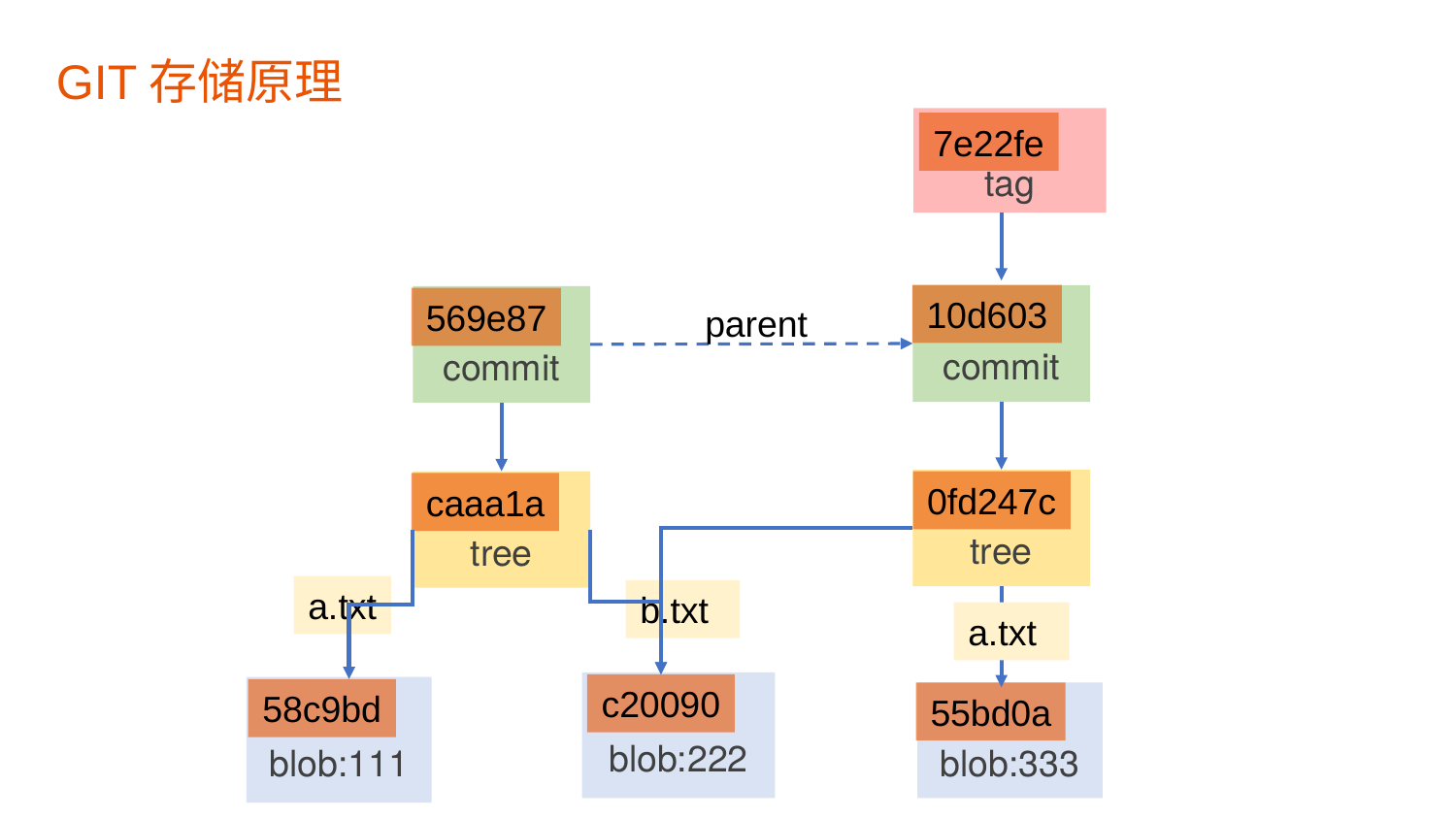

GIT存储原理

tag
7e22fe
10d603

commit

commit
569e87
parent

tree
0fd247c

tree
caaa1a
a.txt
b.txt
a.txt

blob:222
c20090

blob:111
58c9bd

blob:333
55bd0a